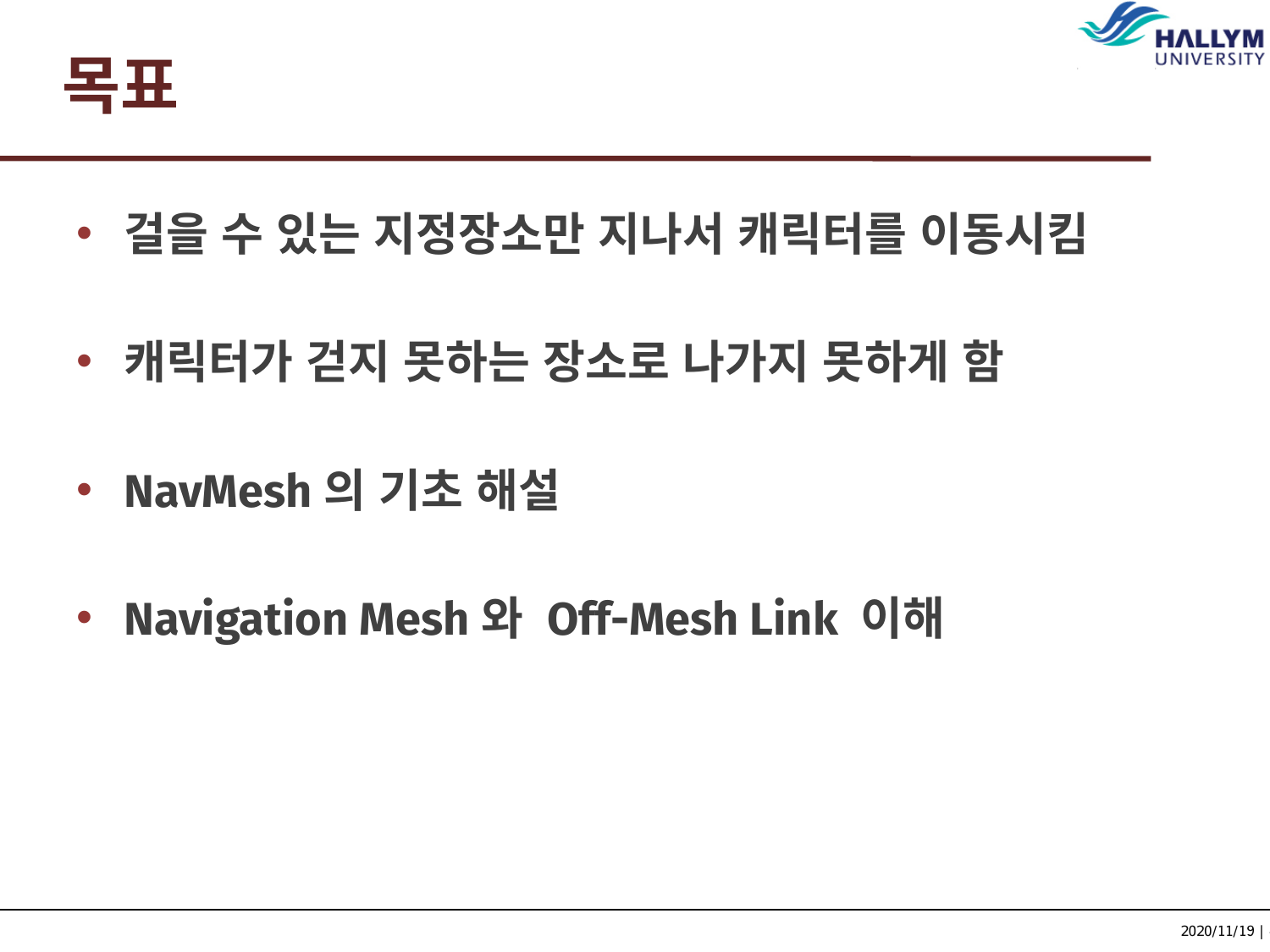

# 목표
걸을 수 있는 지정장소만 지나서 캐릭터를 이동시킴

캐릭터가 걷지 못하는 장소로 나가지 못하게 함

NavMesh의 기초 해설

Navigation Mesh와 Off-Mesh Link 이해